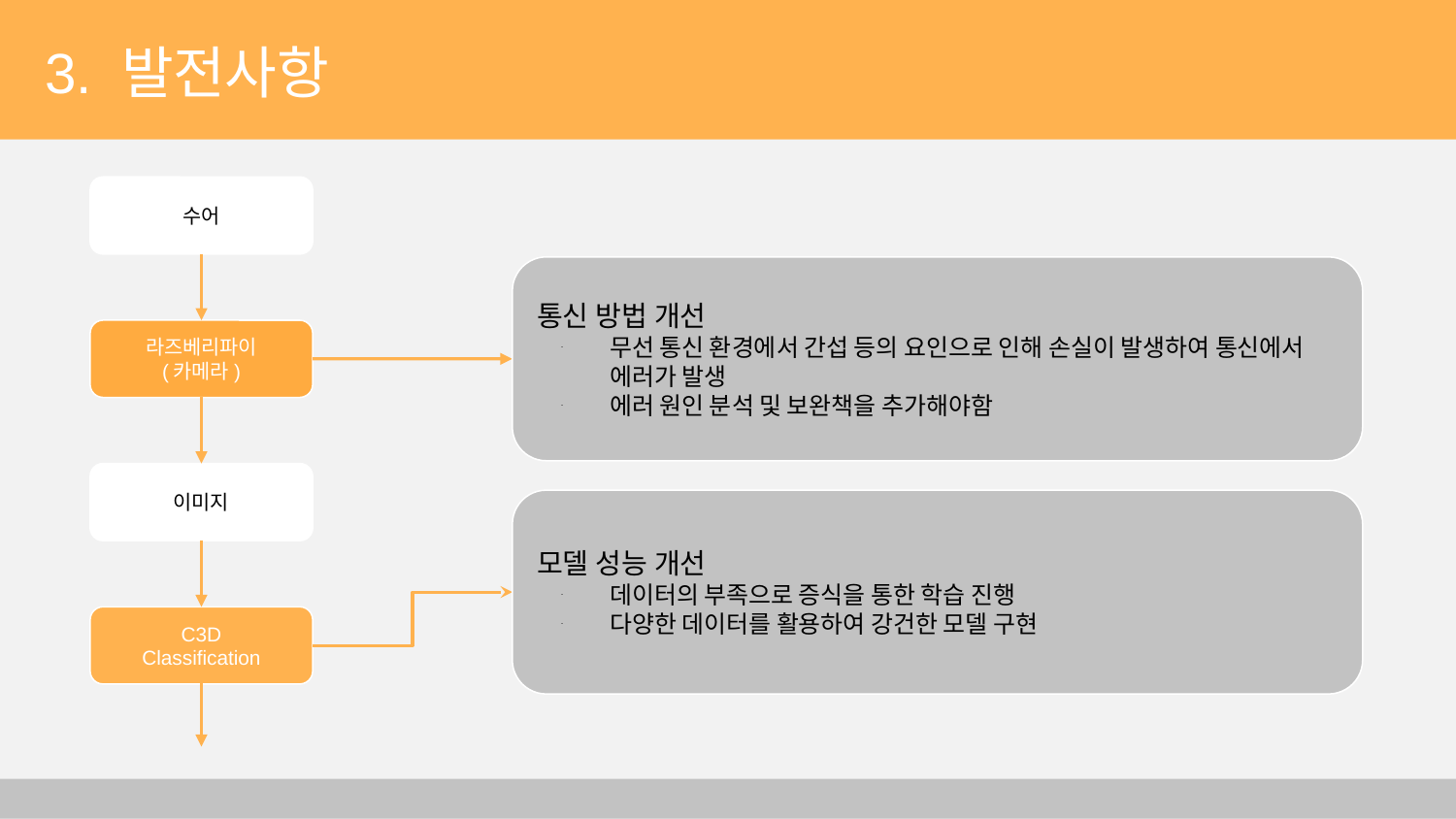

3. 발전사항
수어
통신 방법 개선
무선 통신 환경에서 간섭 등의 요인으로 인해 손실이 발생하여 통신에서 에러가 발생
에러 원인 분석 및 보완책을 추가해야함
라즈베리파이
(카메라)
이미지
모델 성능 개선
데이터의 부족으로 증식을 통한 학습 진행
다양한 데이터를 활용하여 강건한 모델 구현
C3D
Classification